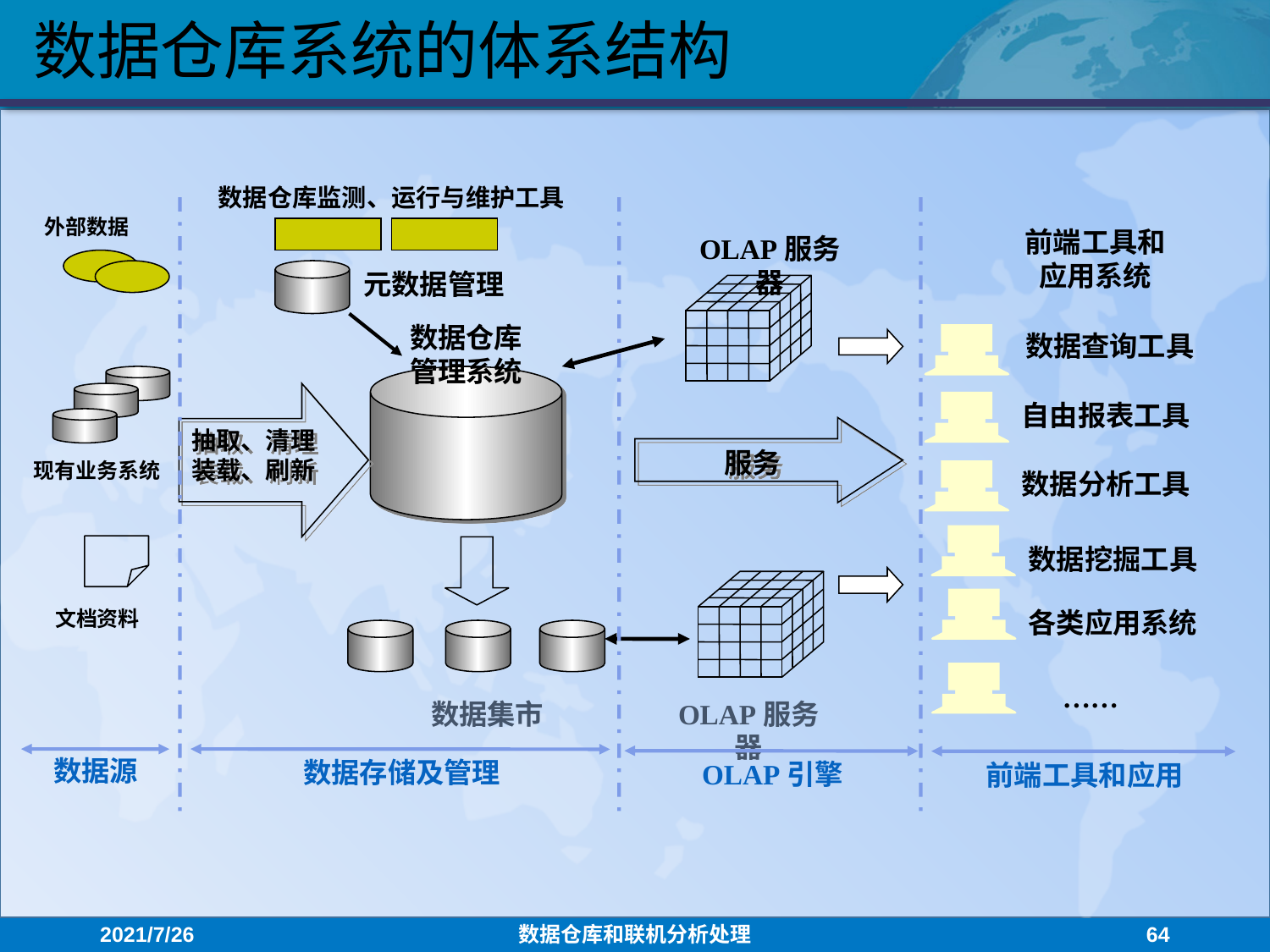

数据仓库系统的体系结构
数据仓库监测、运行与维护工具

外部数据

前端工具和应用系统
OLAP服务器

元数据管理

数据仓库管理系统
数据查询工具

抽取、清理
装载、刷新

自由报表工具

服务
现有业务系统

数据分析工具

数据挖掘工具

文档资料
各类应用系统

……
数据集市
OLAP服务器
数据源

数据存储及管理

OLAP引擎

前端工具和应用

2021/7/26
数据仓库和联机分析处理
64